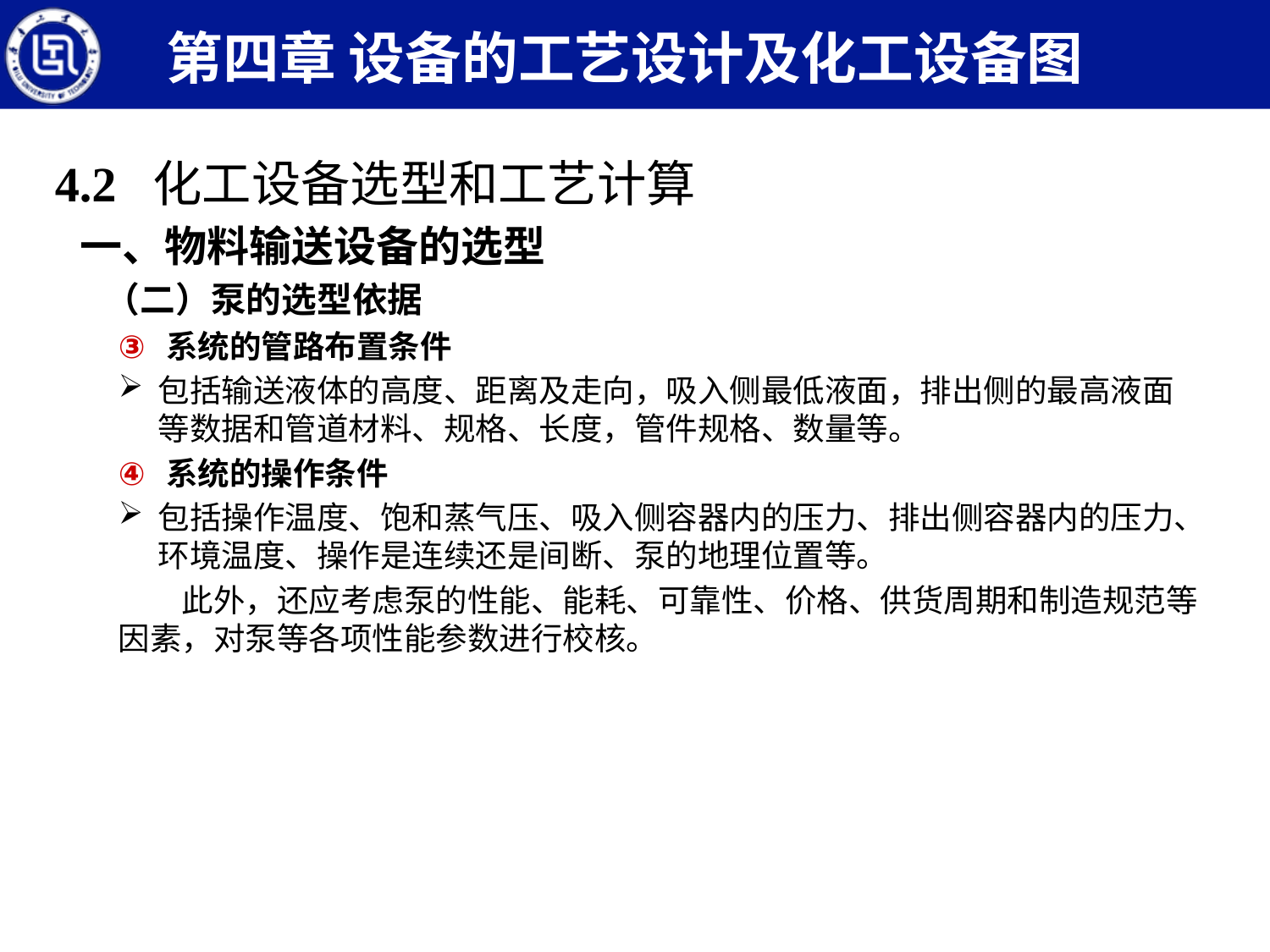

第四章 设备的工艺设计及化工设备图
4.2  化工设备选型和工艺计算
一、物料输送设备的选型
（二）泵的选型依据
系统的管路布置条件
包括输送液体的高度、距离及走向，吸入侧最低液面，排出侧的最高液面等数据和管道材料、规格、长度，管件规格、数量等。
系统的操作条件
包括操作温度、饱和蒸气压、吸入侧容器内的压力、排出侧容器内的压力、环境温度、操作是连续还是间断、泵的地理位置等。
此外，还应考虑泵的性能、能耗、可靠性、价格、供货周期和制造规范等因素，对泵等各项性能参数进行校核。